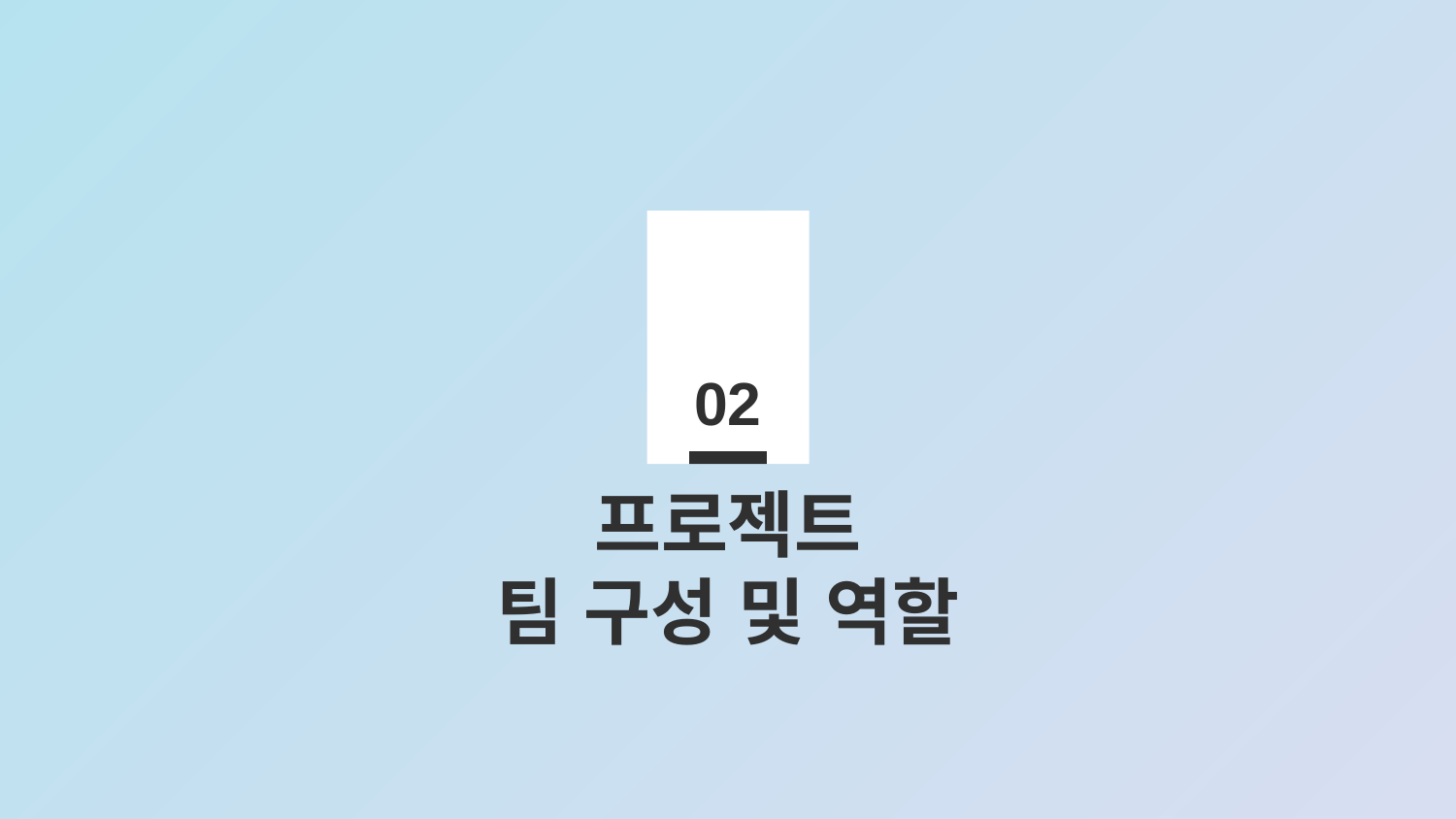

# 02
프로젝트
팀 구성 및 역할